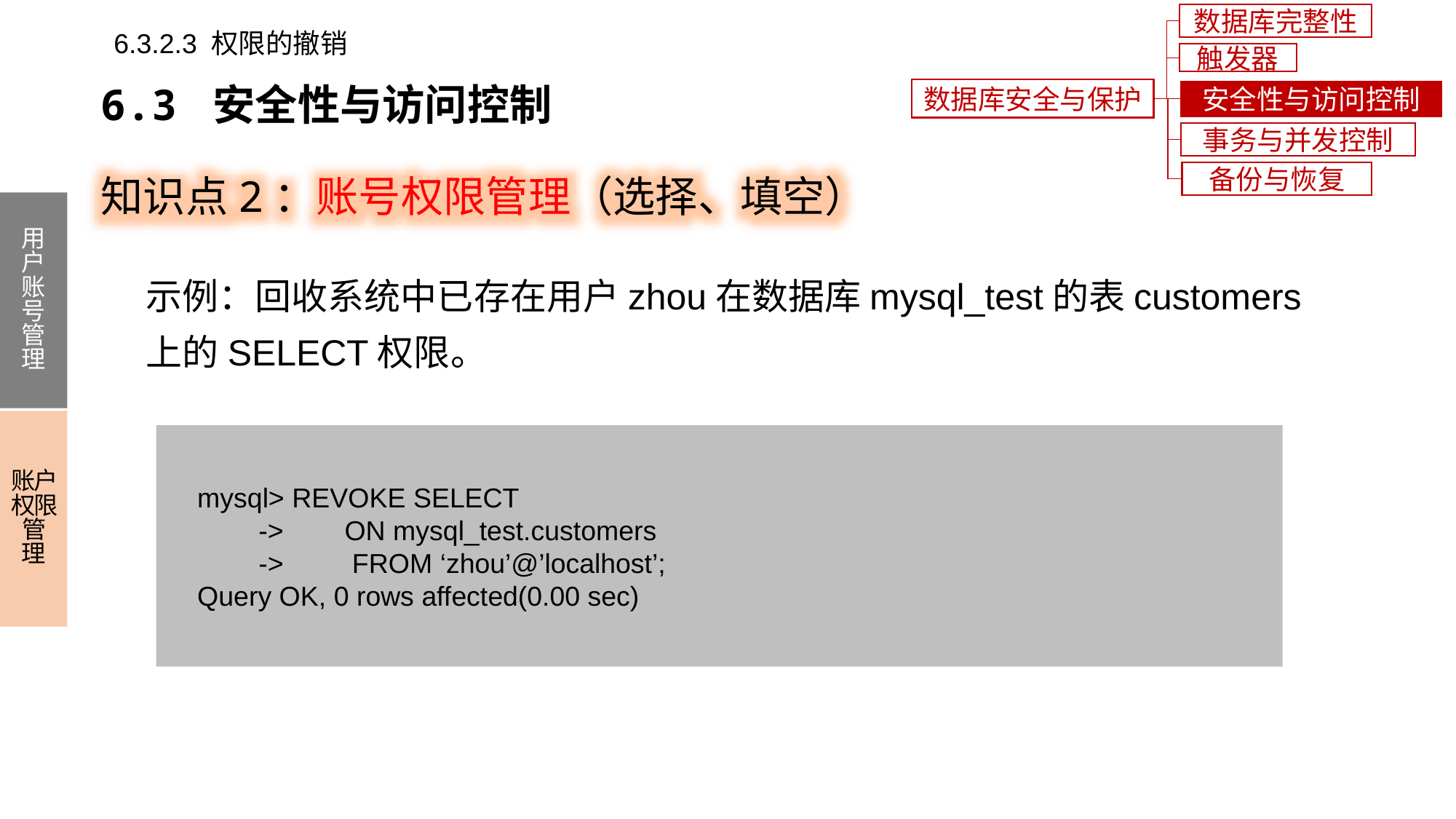

数据库完整性
6.3.2.3 权限的撤销
触发器
6.3 安全性与访问控制
数据库安全与保护
安全性与访问控制
事务与并发控制
知识点2：账号权限管理（选择、填空）
备份与恢复
用户账号管理
账户权限管理
示例：回收系统中已存在用户zhou在数据库mysql_test的表customers上的SELECT权限。
    mysql> REVOKE SELECT
            ->        ON mysql_test.customers
            ->         FROM ‘zhou’@’localhost’;
    Query OK, 0 rows affected(0.00 sec)